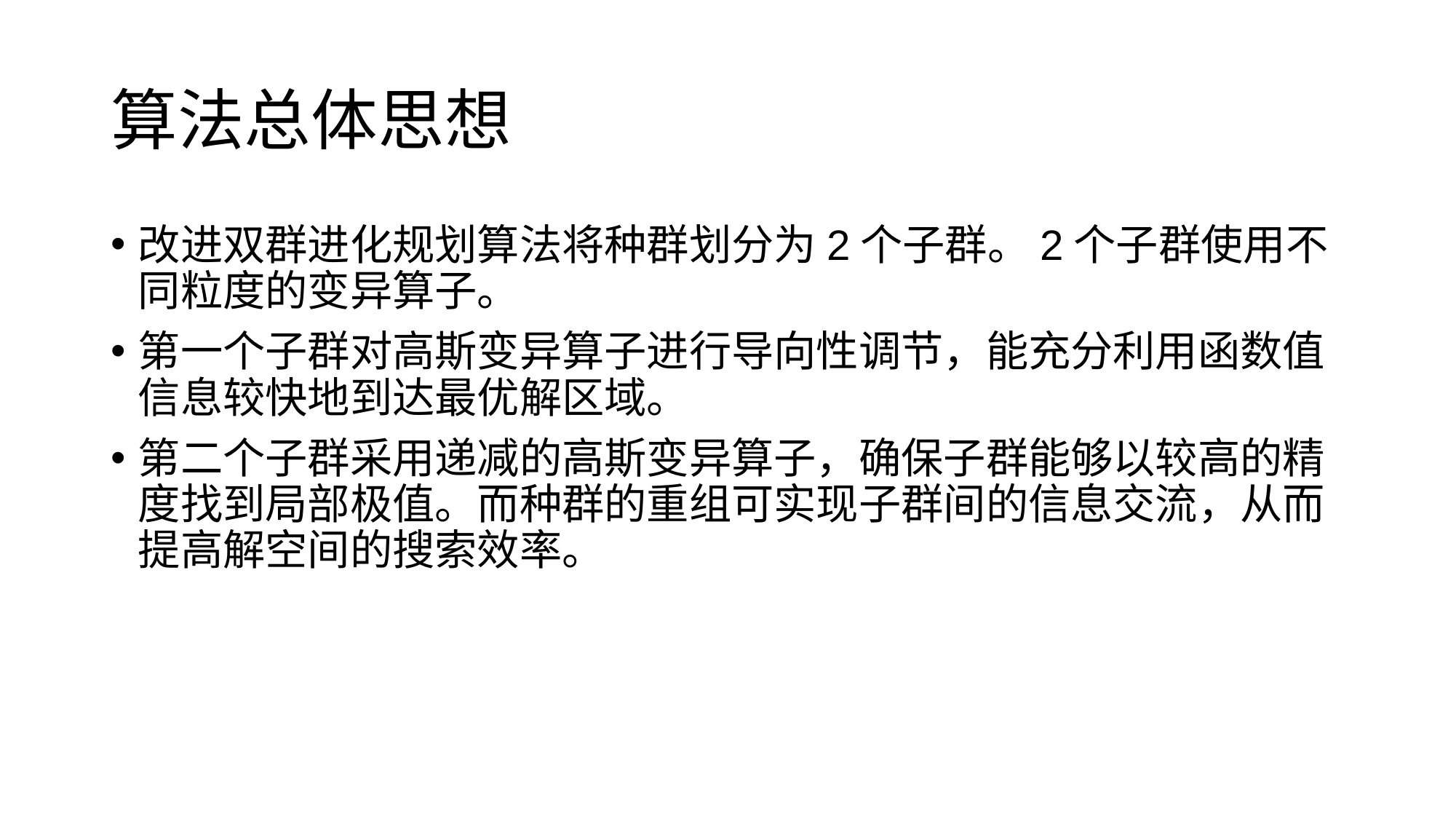

# 算法总体思想
改进双群进化规划算法将种群划分为2个子群。2个子群使用不同粒度的变异算子。
第一个子群对高斯变异算子进行导向性调节，能充分利用函数值信息较快地到达最优解区域。
第二个子群采用递减的高斯变异算子，确保子群能够以较高的精度找到局部极值。而种群的重组可实现子群间的信息交流，从而提高解空间的搜索效率。